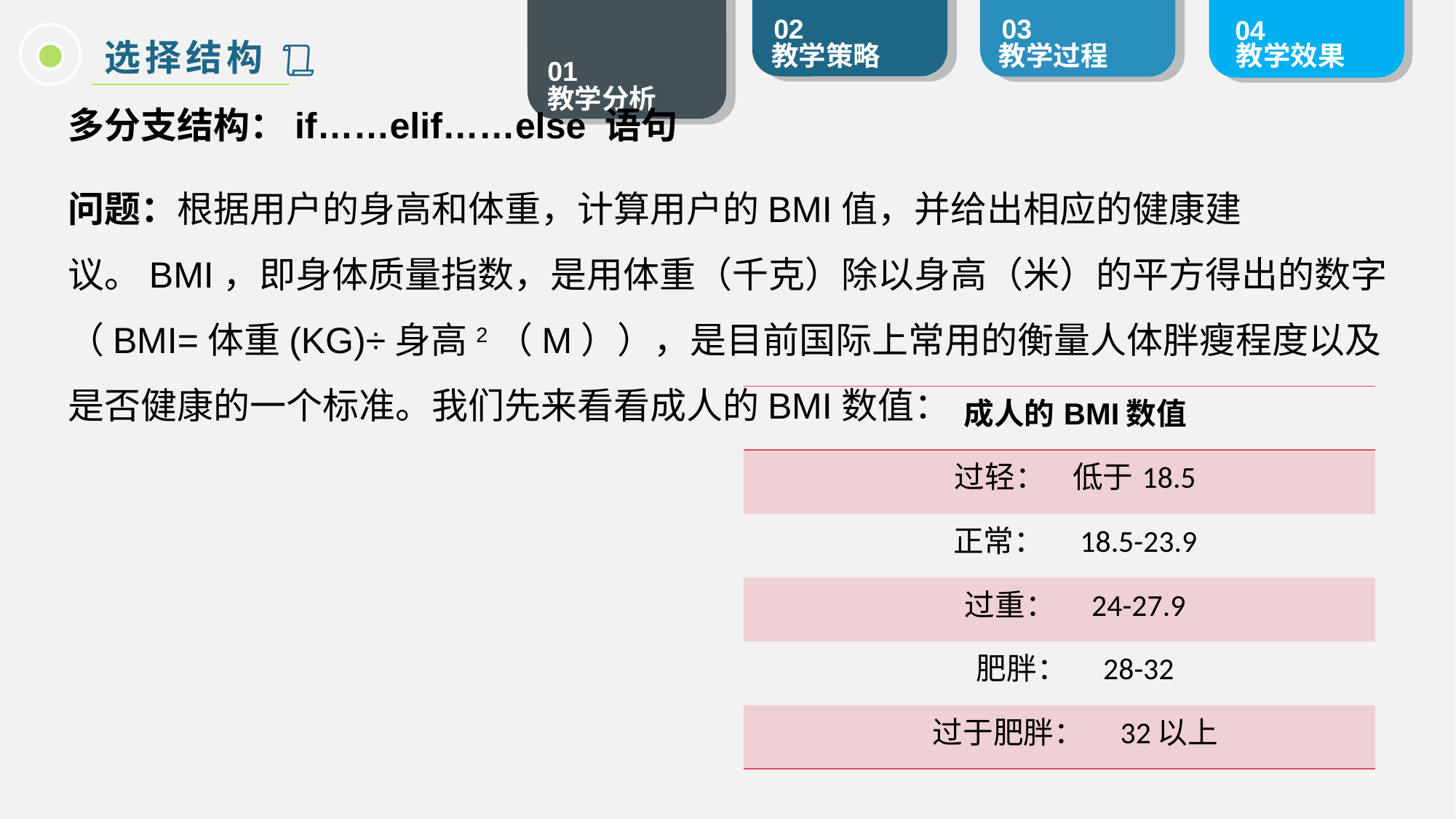

选择结构 📜
多分支结构：if……elif……else 语句
问题：根据用户的身高和体重，计算用户的BMI值，并给出相应的健康建议。BMI，即身体质量指数，是用体重（千克）除以身高（米）的平方得出的数字（BMI=体重(KG)÷身高2（M）），是目前国际上常用的衡量人体胖瘦程度以及是否健康的一个标准。我们先来看看成人的BMI数值：
| 成人的BMI数值 |
| --- |
| 过轻： 低于18.5 |
| 正常： 18.5-23.9 |
| 过重： 24-27.9 |
| 肥胖： 28-32 |
| 过于肥胖： 32以上 |